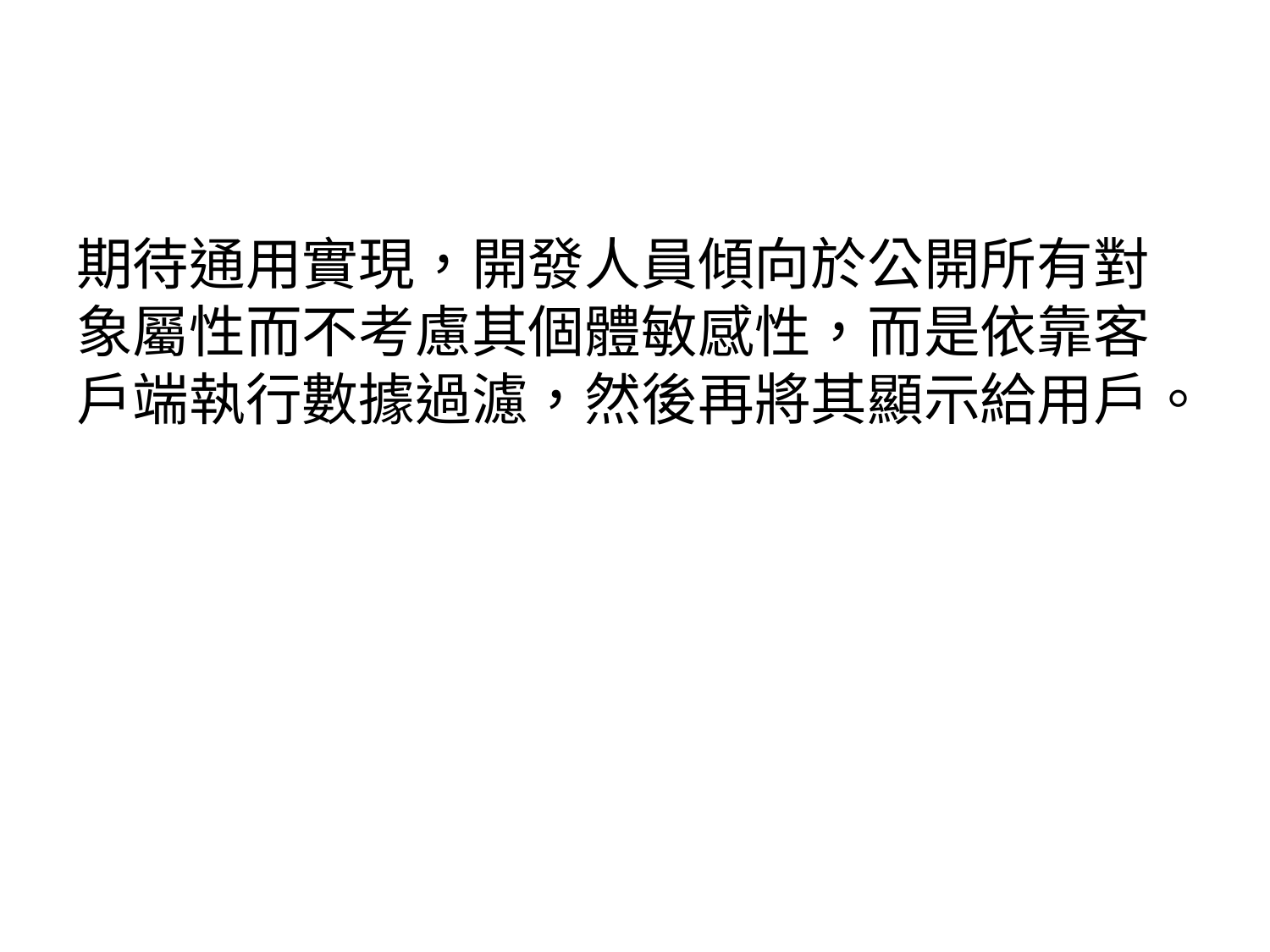

#
期待通用實現，開發人員傾向於公開所有對象屬性而不考慮其個體敏感性，而是依靠客戶端執行數據過濾，然後再將其顯示給用戶。